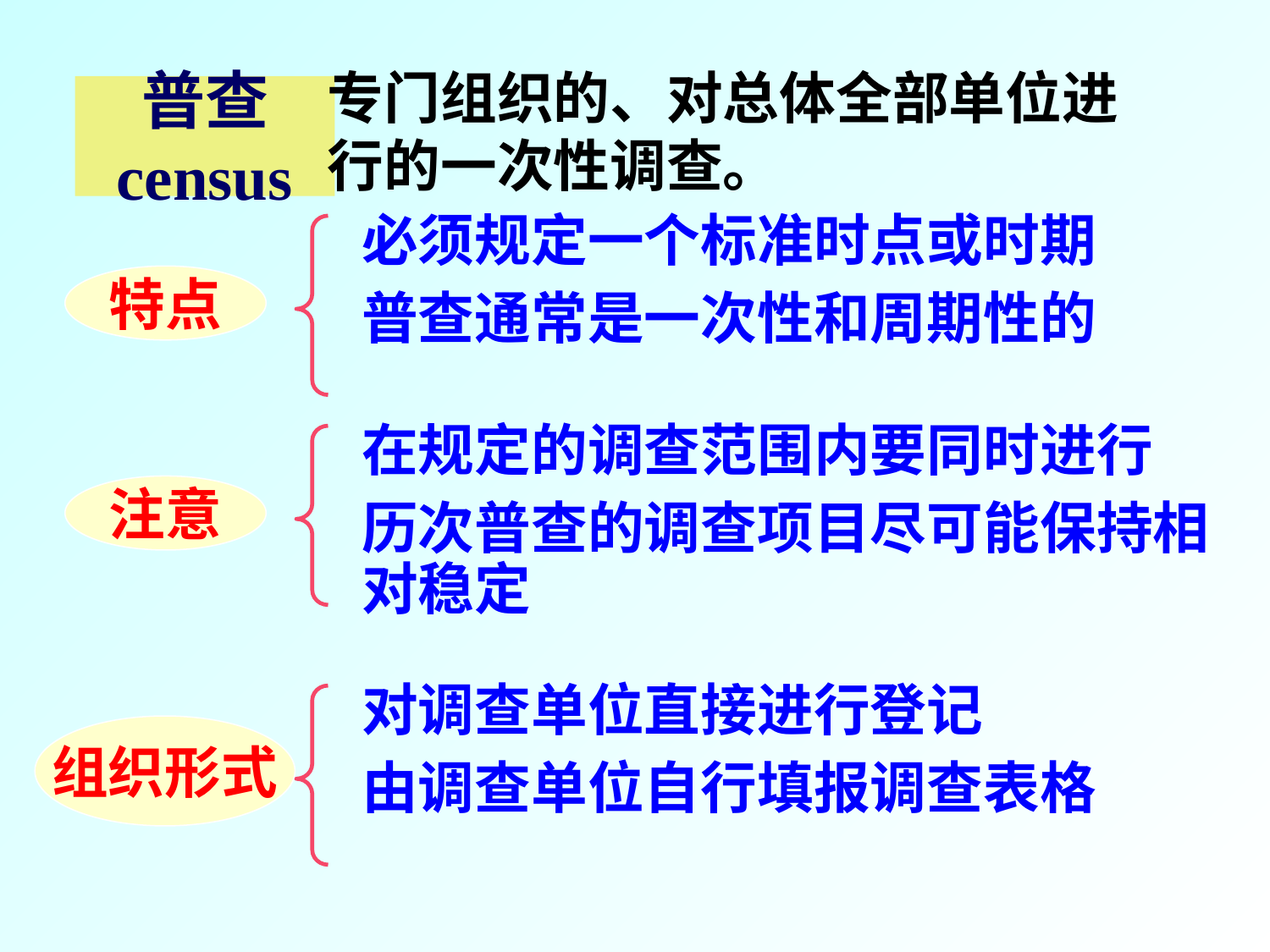

专门组织的、对总体全部单位进行的一次性调查。
普查
census
必须规定一个标准时点或时期
普查通常是一次性和周期性的

特点
在规定的调查范围内要同时进行
历次普查的调查项目尽可能保持相对稳定

注意
对调查单位直接进行登记
由调查单位自行填报调查表格

组织形式